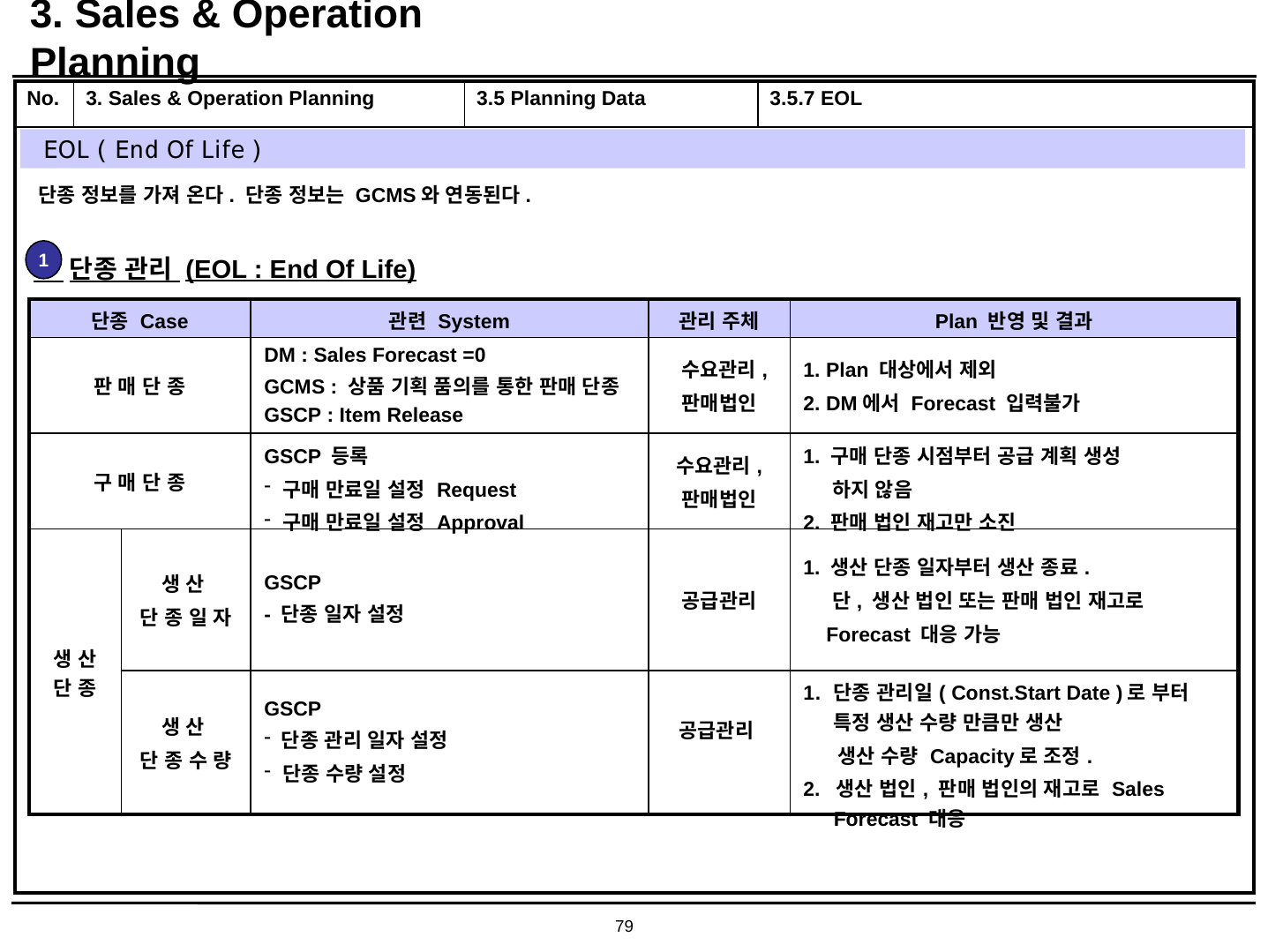

# 3. Sales & Operation Planning
| No. | 3. Sales & Operation Planning | 3.5 Planning Data | 3.5.7 EOL |
| --- | --- | --- | --- |
|  |  |  |  |
EOL ( End Of Life )
단종 정보를 가져 온다. 단종 정보는 GCMS와 연동된다.
1
     단종 관리 (EOL : End Of Life)
| 단종 Case |  | 관련 System | 관리 주체 | Plan 반영 및 결과 |
| --- | --- | --- | --- | --- |
| 판 매 단 종 |  | DM : Sales Forecast =0 GCMS : 상품 기획 품의를 통한 판매 단종 GSCP : Item Release | 수요관리, 판매법인 | 1. Plan 대상에서 제외 2. DM에서 Forecast 입력불가 |
| 구 매 단 종 |  | GSCP 등록 구매 만료일 설정 Request 구매 만료일 설정 Approval | 수요관리, 판매법인 | 1. 구매 단종 시점부터 공급 계획 생성 하지 않음 2. 판매 법인 재고만 소진 |
| 생 산 단 종 | 생 산 단 종 일 자 | GSCP - 단종 일자 설정 | 공급관리 | 1. 생산 단종 일자부터 생산 종료. 단, 생산 법인 또는 판매 법인 재고로 Forecast 대응 가능 |
|  | 생 산 단 종 수 량 | GSCP 단종 관리 일자 설정 단종 수량 설정 | 공급관리 | 단종 관리일( Const.Start Date )로 부터 특정 생산 수량 만큼만 생산 생산 수량 Capacity로 조정. 2. 생산 법인, 판매 법인의 재고로 Sales Forecast 대응 |
79